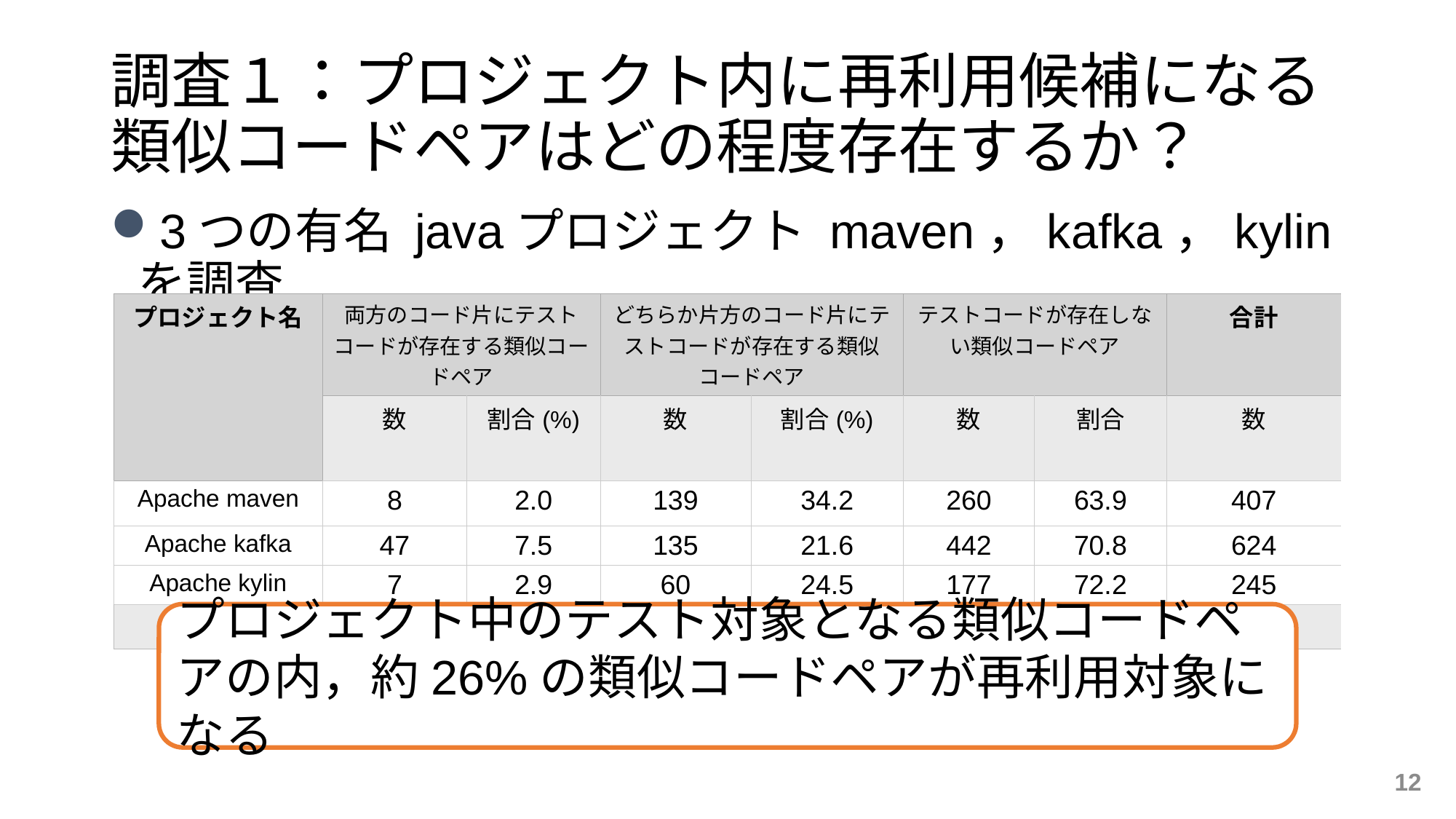

# 調査１：プロジェクト内に再利用候補になる類似コードペアはどの程度存在するか？
3つの有名 javaプロジェクト maven，kafka，kylin を調査
| プロジェクト名 | 両方のコード片にテストコードが存在する類似コードペア |  | どちらか片方のコード片にテストコードが存在する類似コードペア |  | テストコードが存在しない類似コードペア |  | 合計 |
| --- | --- | --- | --- | --- | --- | --- | --- |
|  | 数 | 割合(%) | 数 | 割合(%) | 数 | 割合 | 数 |
| Apache maven | 8 | 2.0 | 139 | 34.2 | 260 | 63.9 | 407 |
| Apache kafka | 47 | 7.5 | 135 | 21.6 | 442 | 70.8 | 624 |
| Apache kylin | 7 | 2.9 | 60 | 24.5 | 177 | 72.2 | 245 |
| 合計 | 62 | 4.9 | 334 | 26.2 | 879 | 68.9 | 1275 |
プロジェクト中のテスト対象となる類似コードペアの内，約26%の類似コードペアが再利用対象になる
12